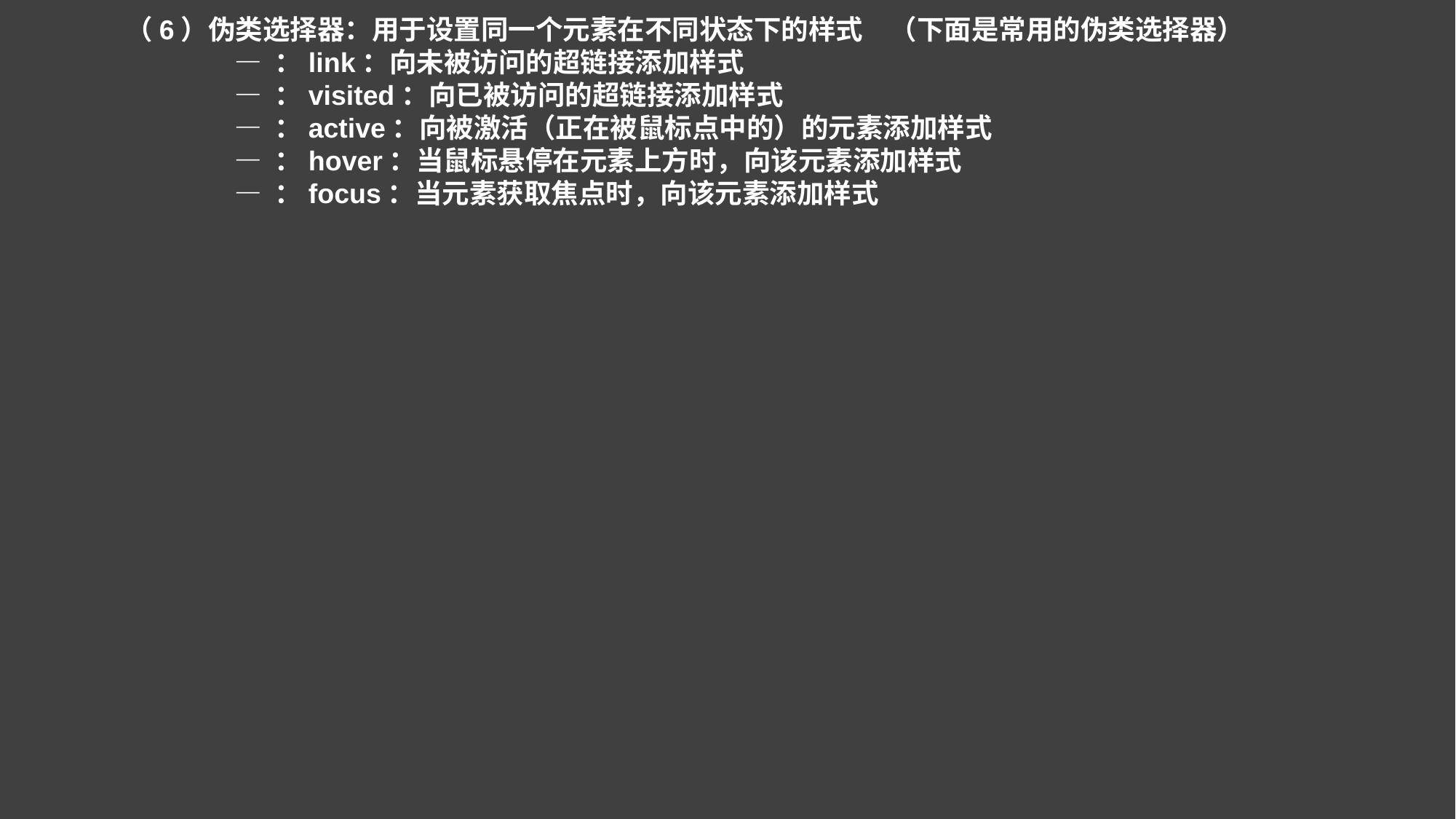

（6）伪类选择器：用于设置同一个元素在不同状态下的样式	（下面是常用的伪类选择器）
		— ：link：向未被访问的超链接添加样式
		— ：visited：向已被访问的超链接添加样式
		— ：active：向被激活（正在被鼠标点中的）的元素添加样式
		— ：hover：当鼠标悬停在元素上方时，向该元素添加样式
		— ：focus：当元素获取焦点时，向该元素添加样式